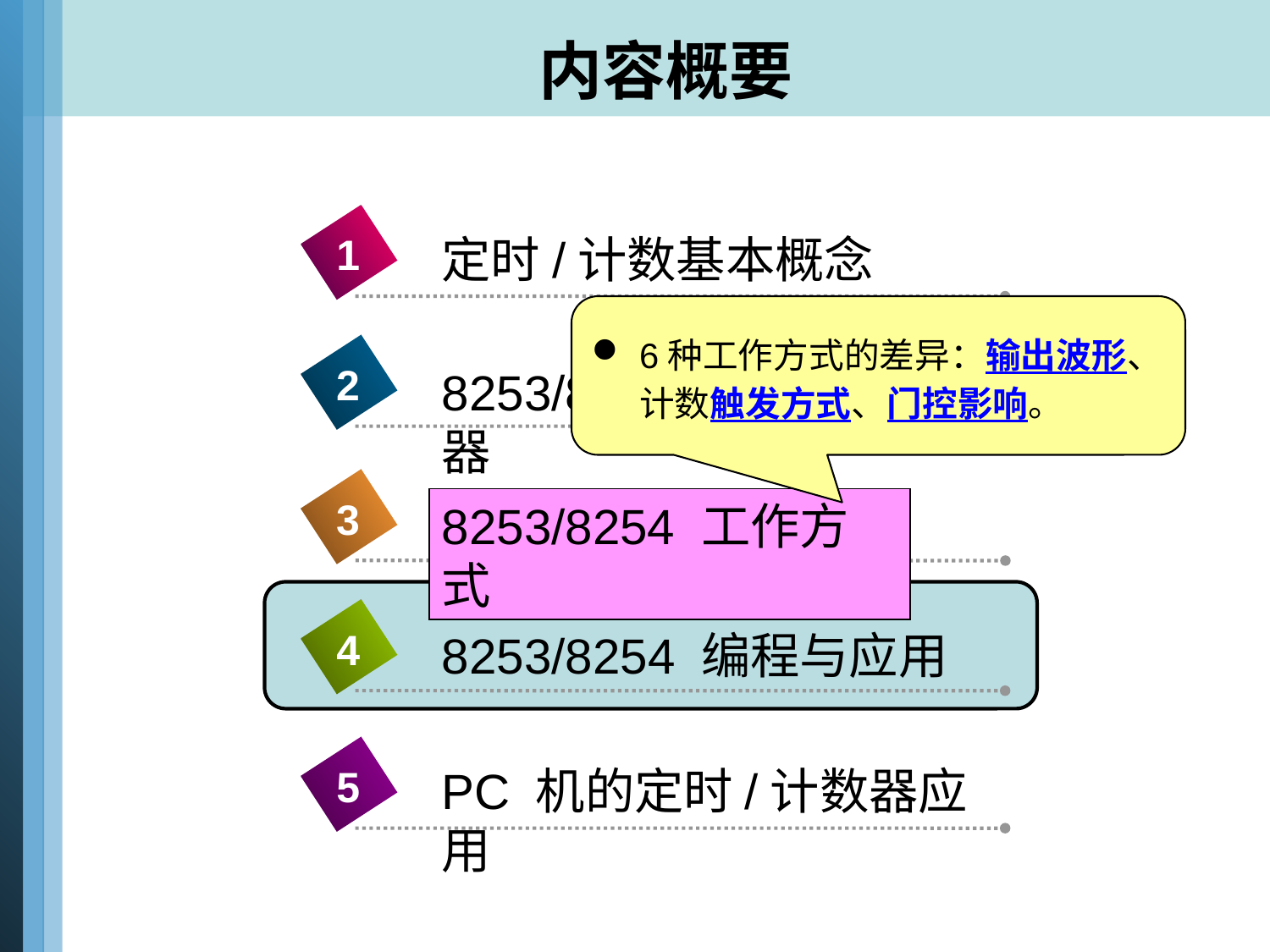

# 内容概要

1
定时/计数基本概念

6种工作方式的差异：输出波形、计数触发方式、门控影响。

2
8253/8254 定时/计数器

3
8253/8254 工作方式

4
8253/8254 编程与应用

5
PC 机的定时/计数器应用

30